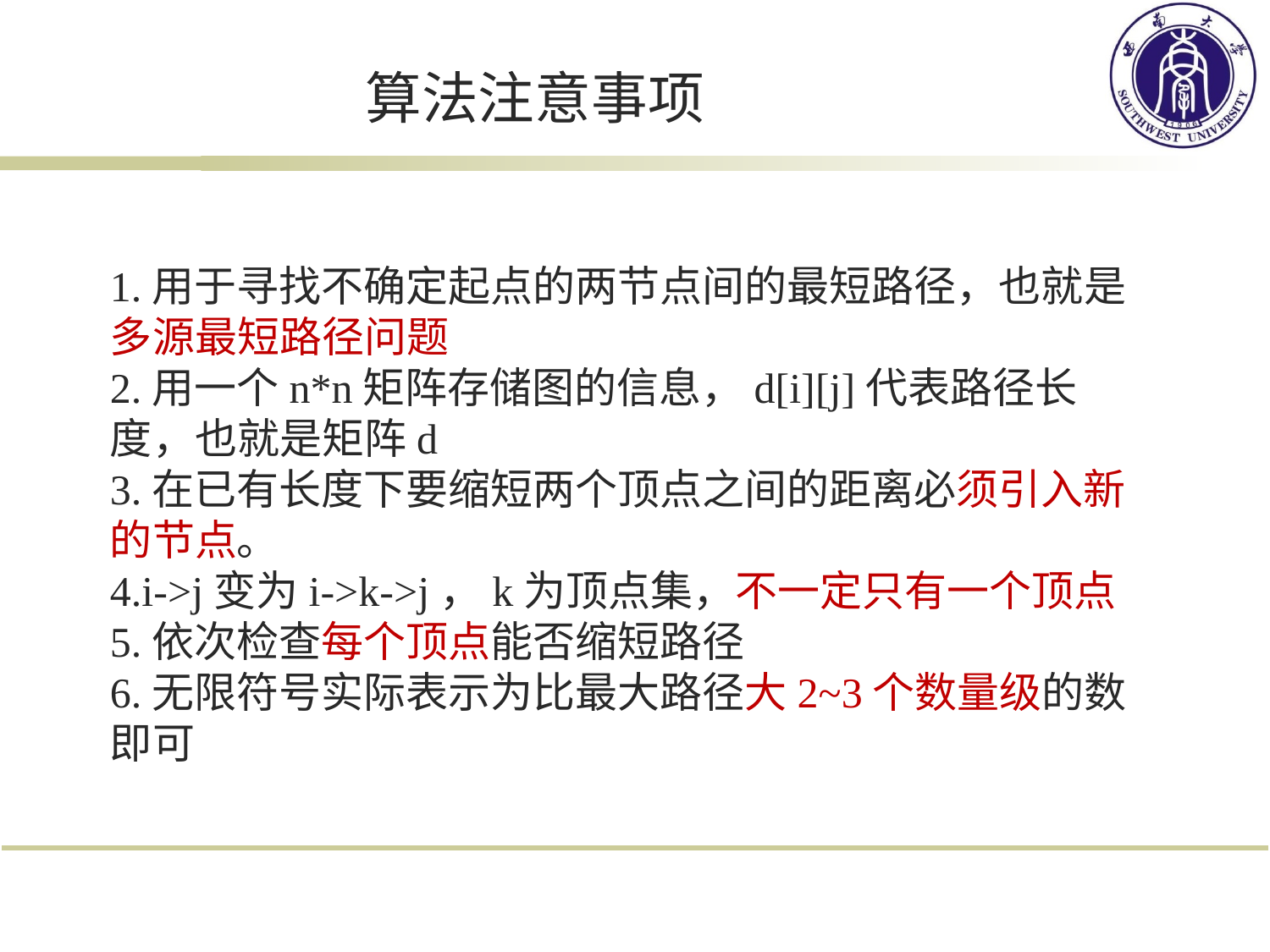

# 算法注意事项

1.用于寻找不确定起点的两节点间的最短路径，也就是多源最短路径问题
2.用一个n*n矩阵存储图的信息，d[i][j]代表路径长度，也就是矩阵d
3.在已有长度下要缩短两个顶点之间的距离必须引入新的节点。
4.i->j变为i->k->j，k为顶点集，不一定只有一个顶点
5.依次检查每个顶点能否缩短路径
6.无限符号实际表示为比最大路径大2~3个数量级的数即可

16